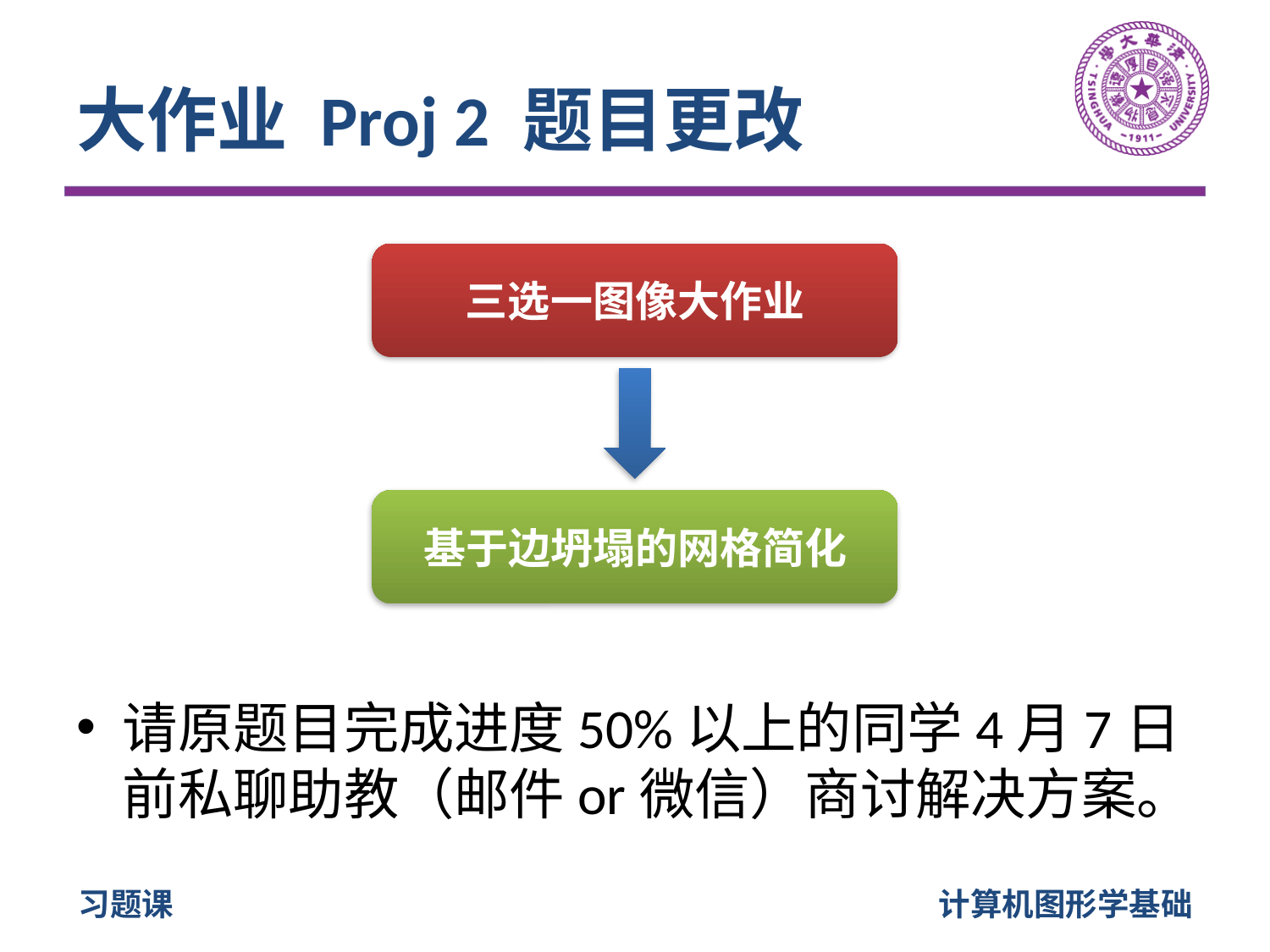

# 大作业 Proj 2 题目更改

请原题目完成进度50%以上的同学4月7日前私聊助教（邮件or微信）商讨解决方案。
三选一图像大作业

基于边坍塌的网格简化